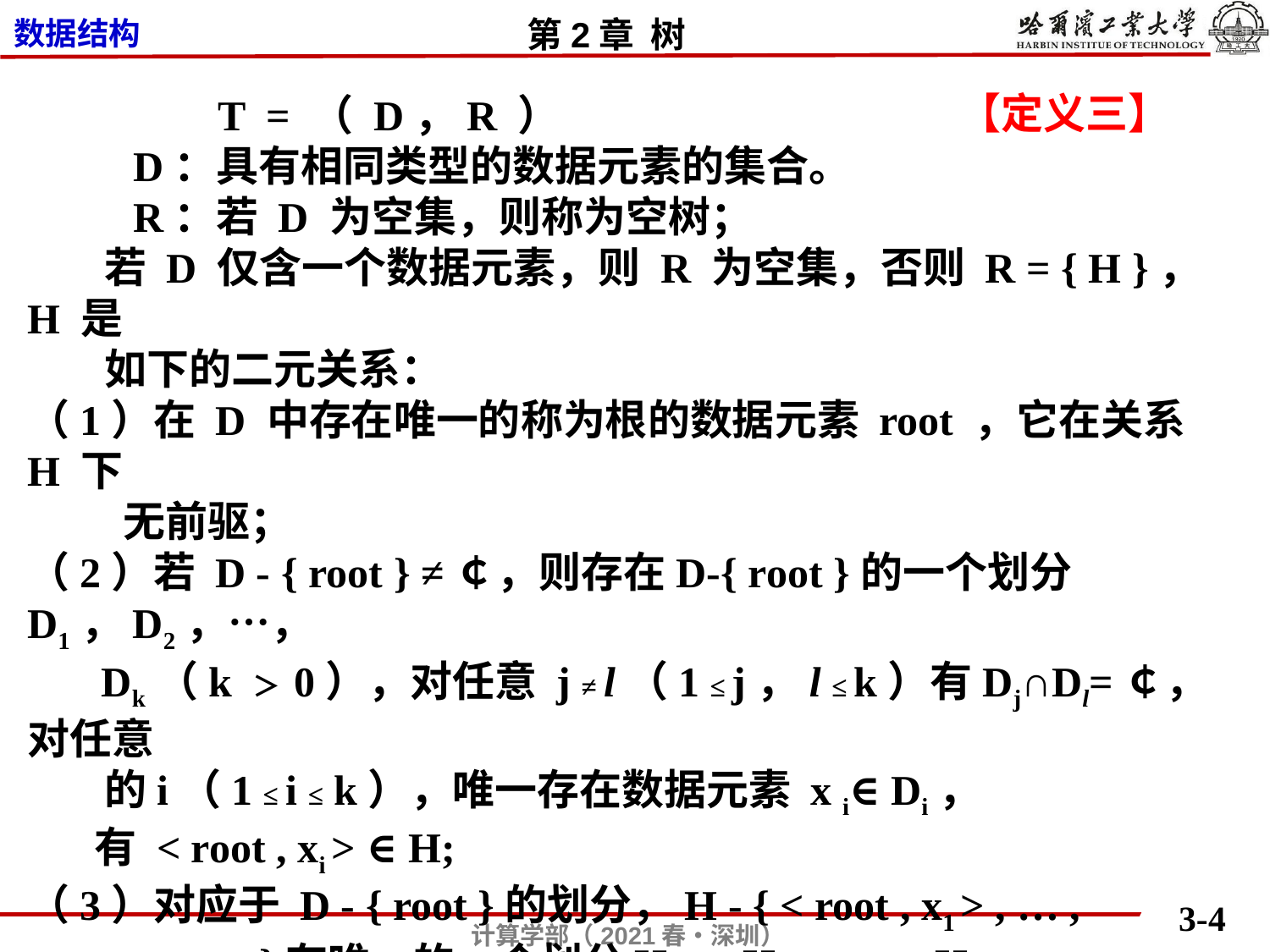

【定义三】
                  T  = （ D，R ）
          D：具有相同类型的数据元素的集合。
          R：若 D 为空集，则称为空树；
       若 D 仅含一个数据元素，则 R 为空集，否则 R = { H }，H 是
       如下的二元关系：
（1）在 D 中存在唯一的称为根的数据元素 root ，它在关系 H 下
         无前驱；
（2）若 D - { root } ≠￠，则存在D-{ root }的一个划分D1，D2，…，
       Dk（k ＞ 0），对任意 j ≠ l（1 ≤ j，l ≤ k）有Dj∩Dl=￠，对任意
       的i（1 ≤ i ≤ k），唯一存在数据元素 x i∈ Di，
      有 < root , xi > ∈ H;
（3）对应于 D - { root }的划分，H - { < root , x1 > , … ,
      <root,xk>}有唯一的一个划分H1，H2，…，Hk
      （k＞0）,对任意j≠l（1≤j，l≤k）有Hj∩Hl≠￠,且对任意的i
    （1 ≤ i ≤ k），Hi是Di上的二元关系，（Di，{Hi}）是一棵符合
      本定义的树，称为根root的子树。